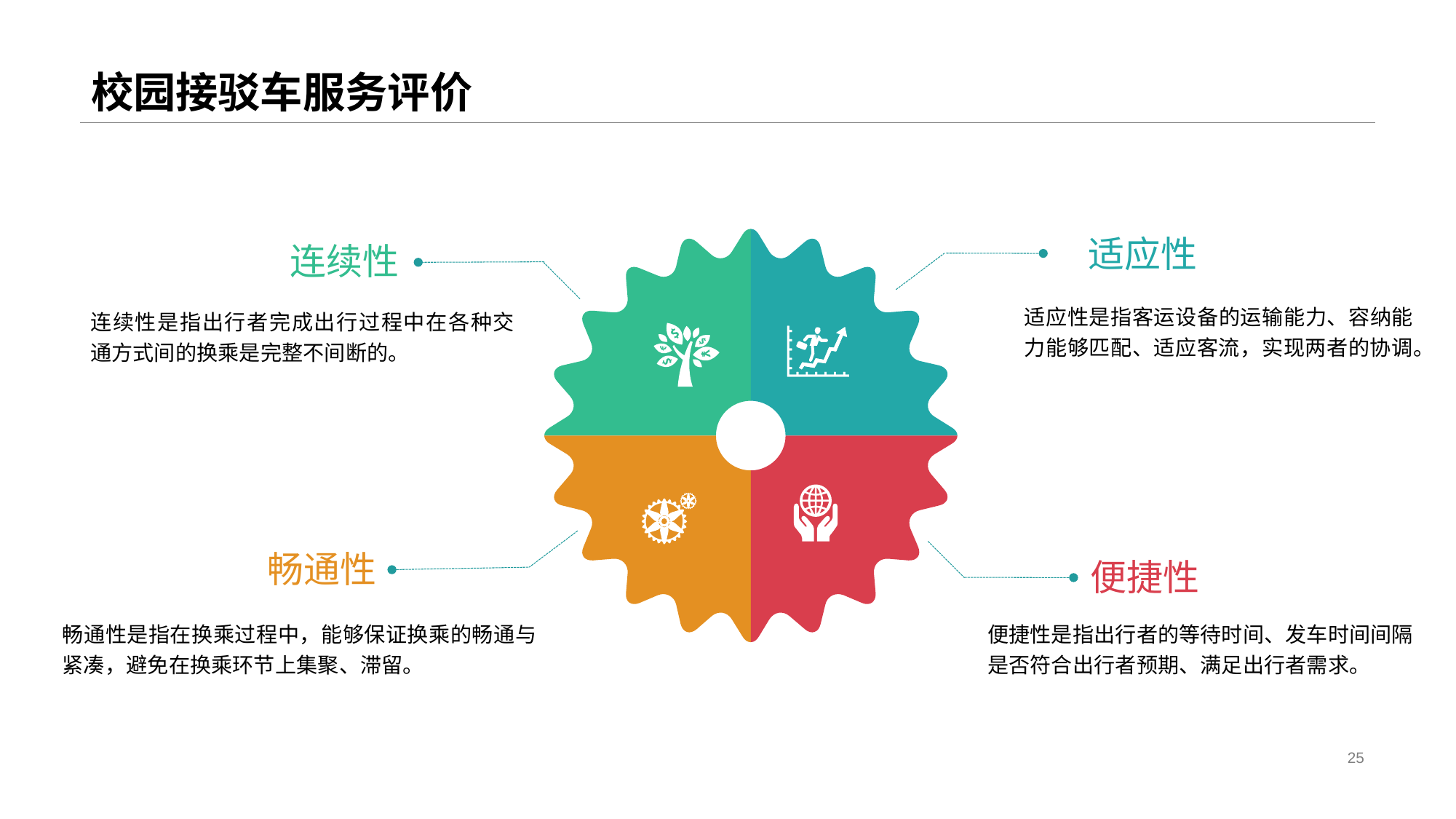

# 校园接驳车服务评价

适应性
连续性
适应性是指客运设备的运输能力、容纳能力能够匹配、适应客流，实现两者的协调。
连续性是指出行者完成出行过程中在各种交通方式间的换乘是完整不间断的。

畅通性
便捷性
畅通性是指在换乘过程中，能够保证换乘的畅通与紧凑，避免在换乘环节上集聚、滞留。
便捷性是指出行者的等待时间、发车时间间隔是否符合出行者预期、满足出行者需求。
25